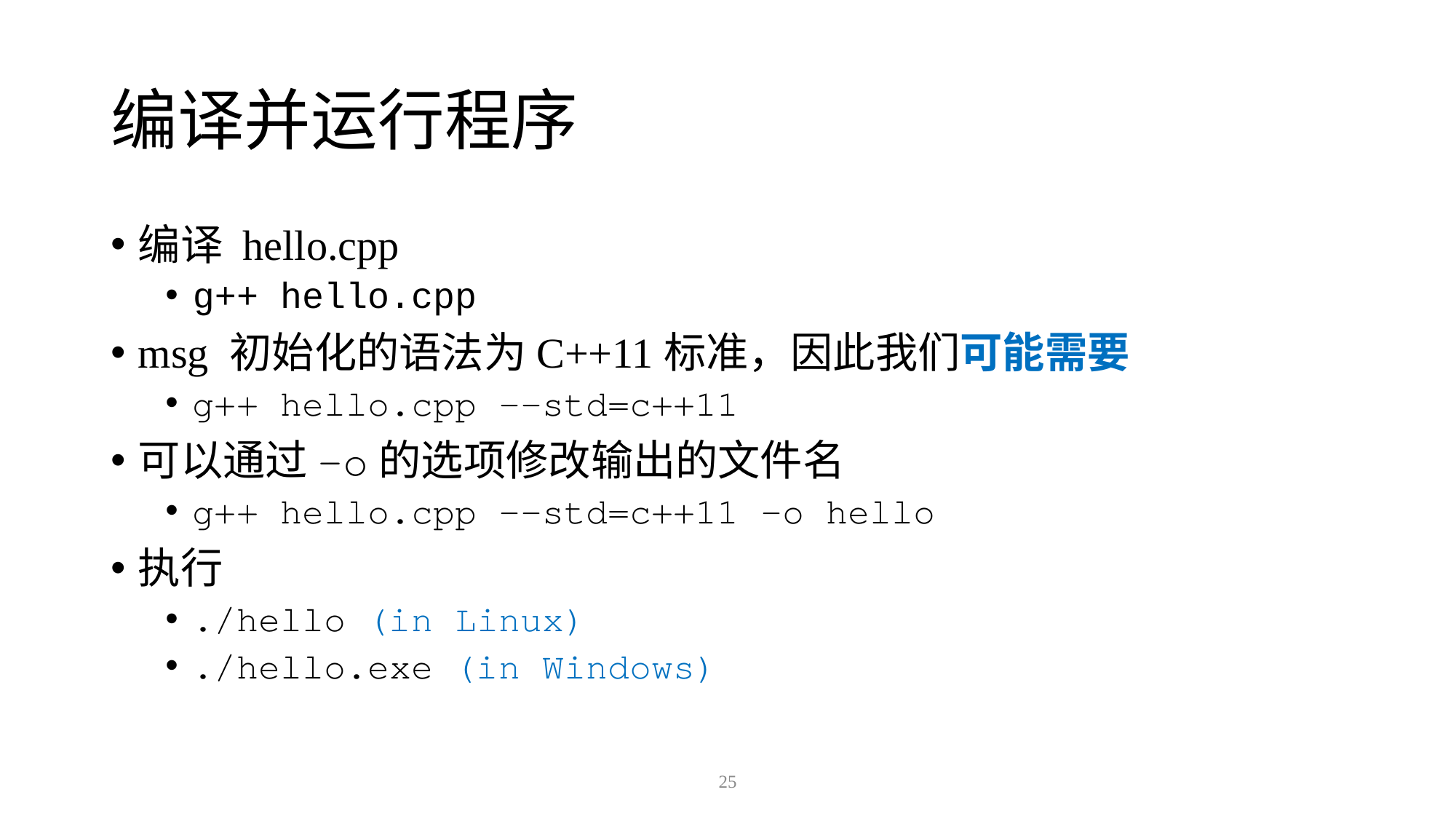

# 编译并运行程序
编译 hello.cpp
g++ hello.cpp
msg 初始化的语法为C++11标准，因此我们可能需要
g++ hello.cpp --std=c++11
可以通过-o的选项修改输出的文件名
g++ hello.cpp --std=c++11 -o hello
执行
./hello (in Linux)
./hello.exe (in Windows)
25